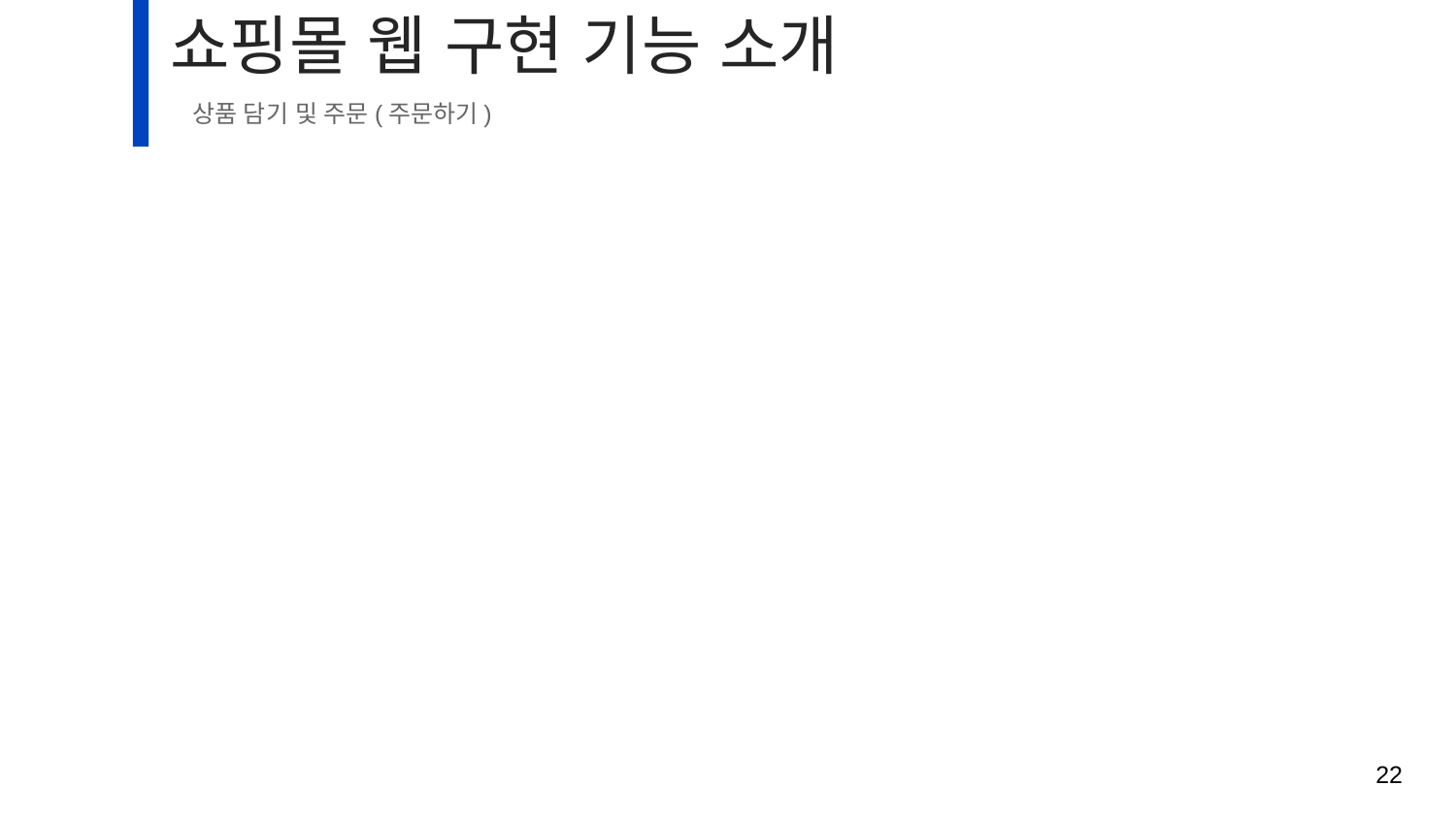

# 쇼핑몰 웹 구현 기능 소개
상품 담기 및 주문(주문하기)
22